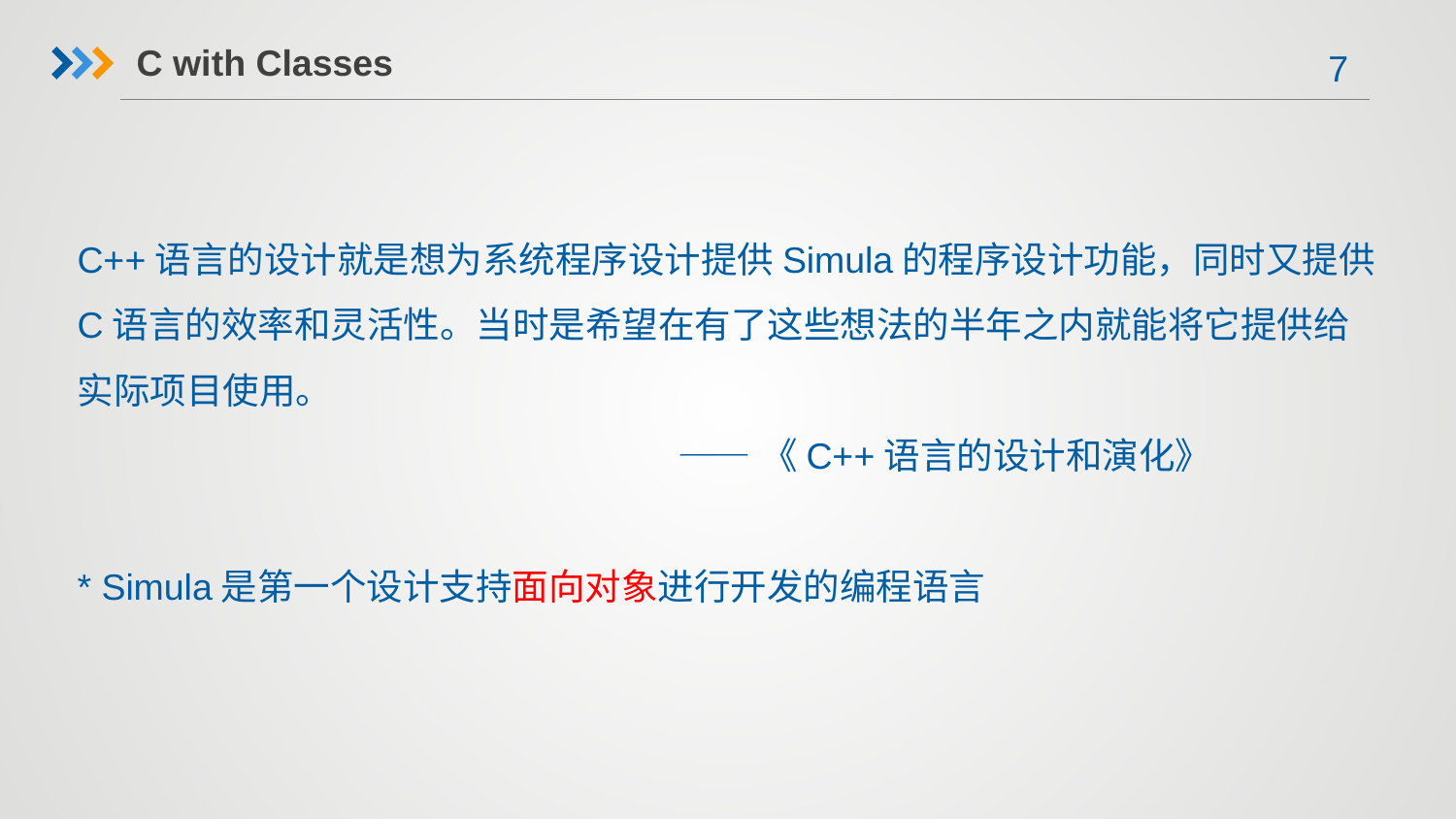

C with Classes
C++语言的设计就是想为系统程序设计提供Simula的程序设计功能，同时又提供C语言的效率和灵活性。当时是希望在有了这些想法的半年之内就能将它提供给实际项目使用。
                                                                         ——《C++语言的设计和演化》

* Simula是第一个设计支持面向对象进行开发的编程语言